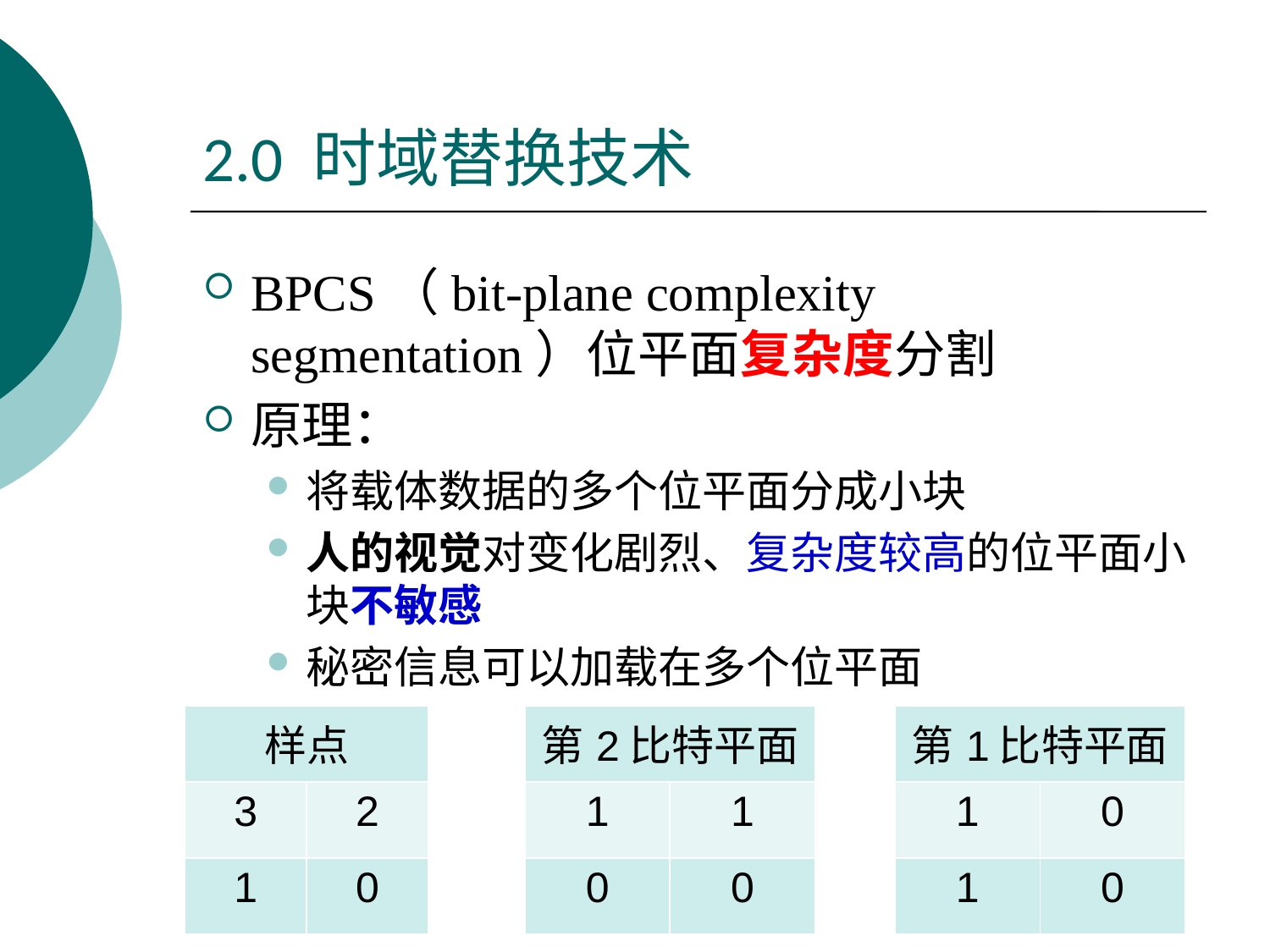

# 2.0 时域替换技术
BPCS（bit-plane complexity segmentation）位平面复杂度分割
原理：
将载体数据的多个位平面分成小块
人的视觉对变化剧烈、复杂度较高的位平面小块不敏感
秘密信息可以加载在多个位平面
| 样点 |  |
| --- | --- |
| 3 | 2 |
| 1 | 0 |
| 第2比特平面 |  |
| --- | --- |
| 1 | 1 |
| 0 | 0 |
| 第1比特平面 |  |
| --- | --- |
| 1 | 0 |
| 1 | 0 |